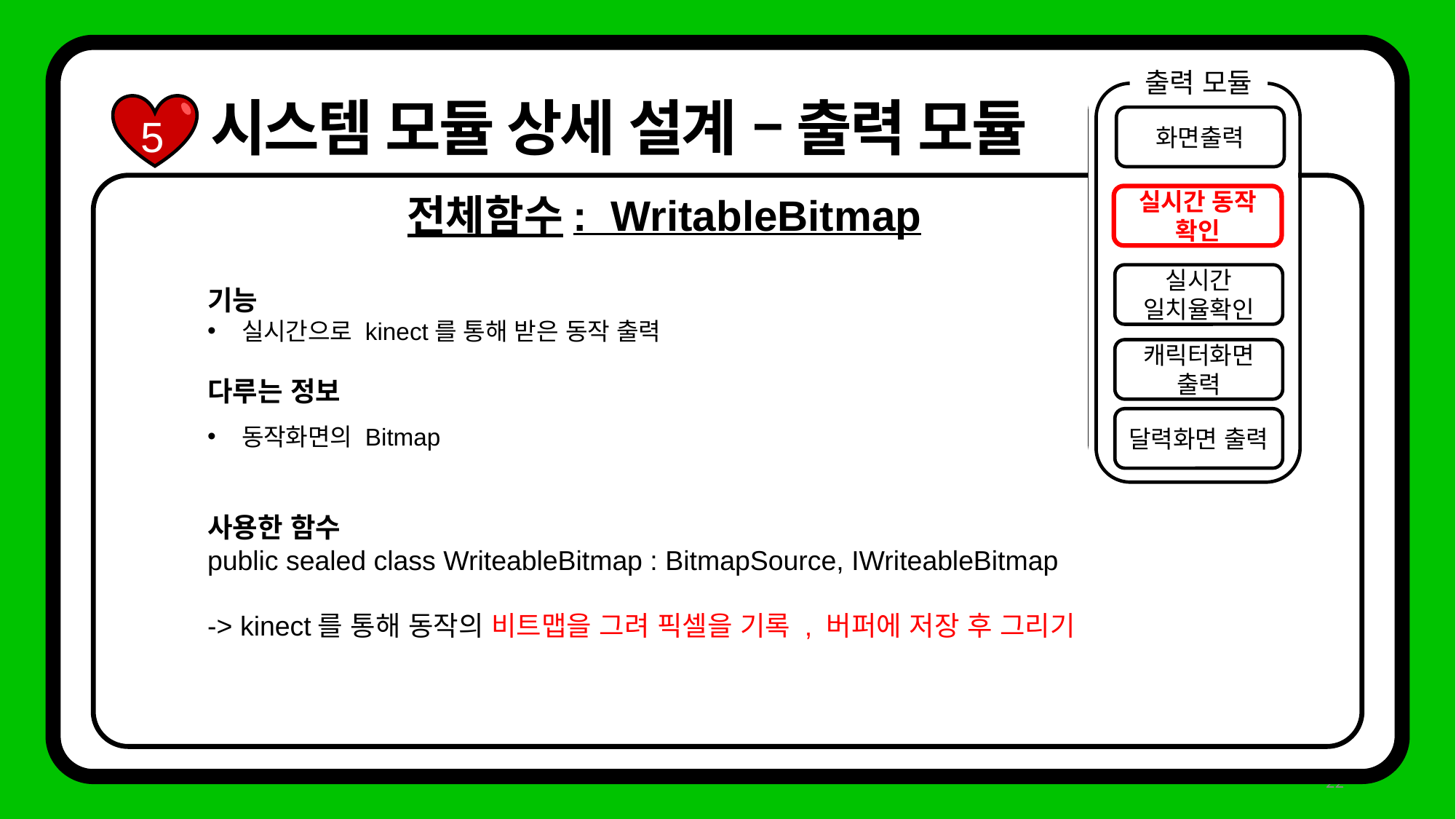

출력 모듈

화면출력
실시간 동작 확인
실시간 일치율확인
캐릭터화면
출력
달력화면 출력

출력 모듈

화면출력
실시간 동작 확인
실시간 일치율확인
캐릭터화면
출력
달력화면 출력

시스템 모듈 상세 설계 – 출력 모듈

5

전체함수:  WritableBitmap
기능
실시간으로 kinect를 통해 받은 동작 출력

다루는 정보
동작화면의 Bitmap

사용한 함수
public sealed class WriteableBitmap : BitmapSource, IWriteableBitmap

-> kinect를 통해 동작의 비트맵을 그려 픽셀을 기록 , 버퍼에 저장 후 그리기

22